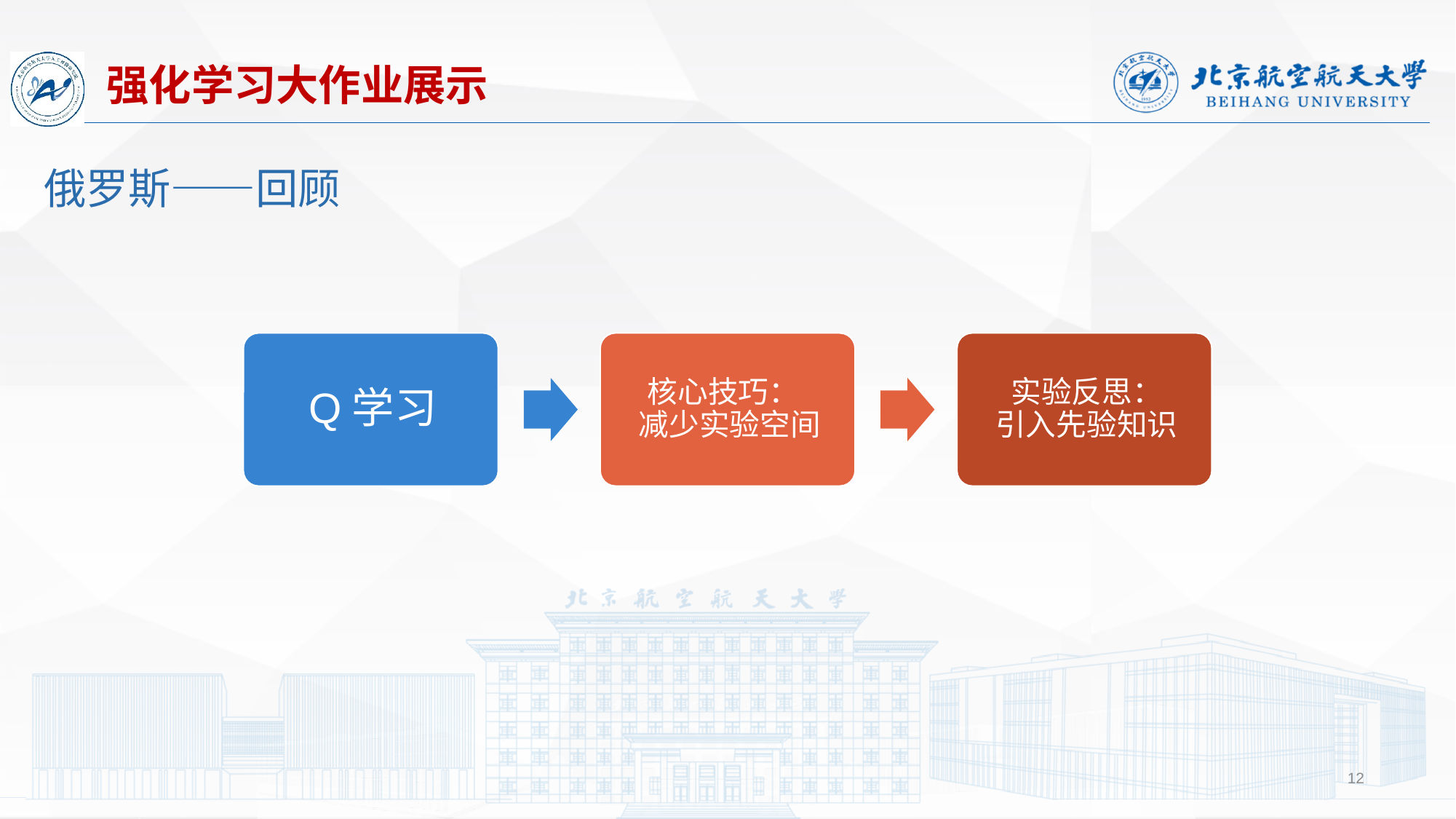

强化学习大作业展示
Q学习

   核心技巧：       减少实验空间

    实验反思：      引入先验知识
俄罗斯——回顾
12